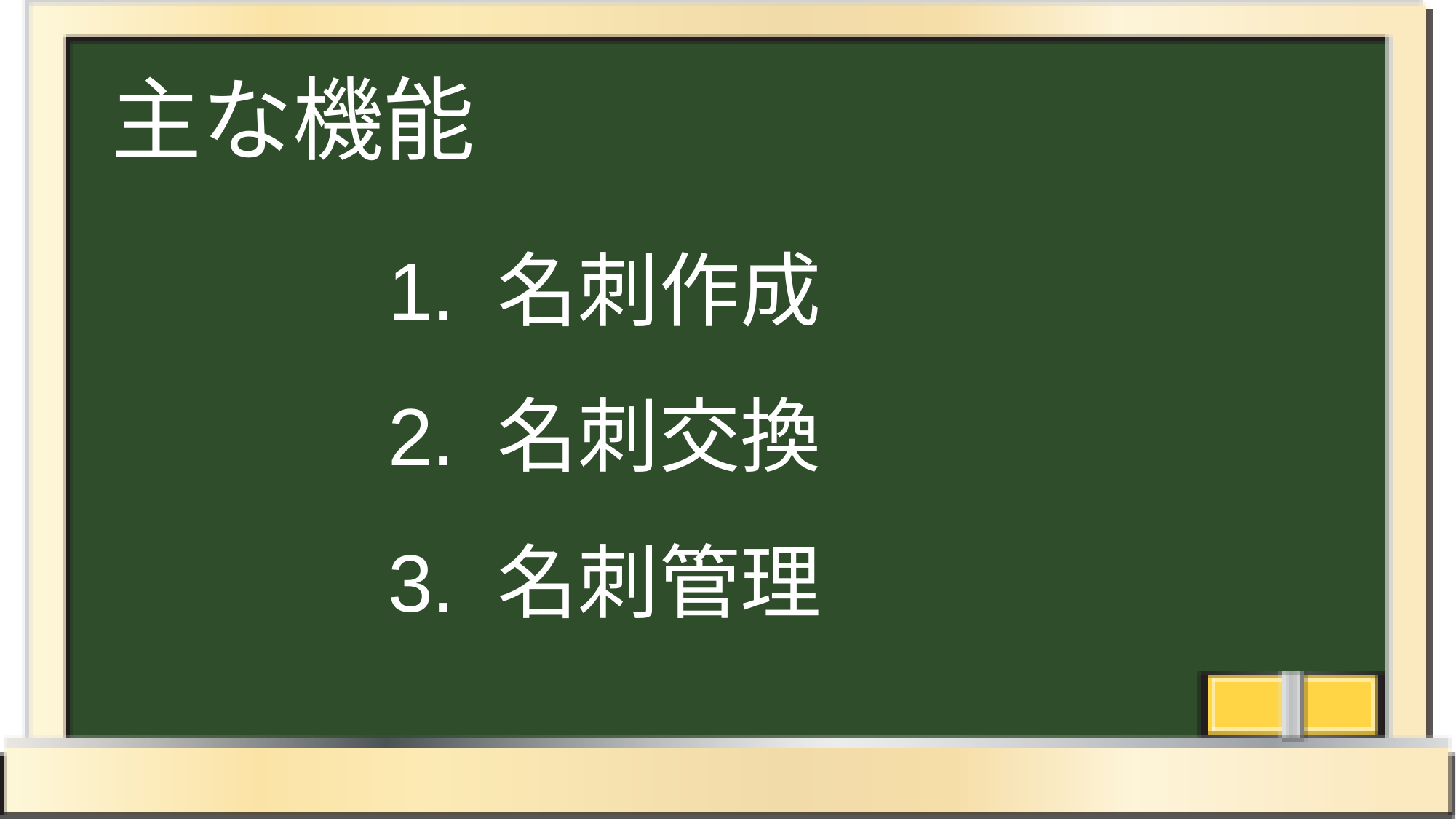

# 主な機能
1. 名刺作成
2. 名刺交換
3. 名刺管理